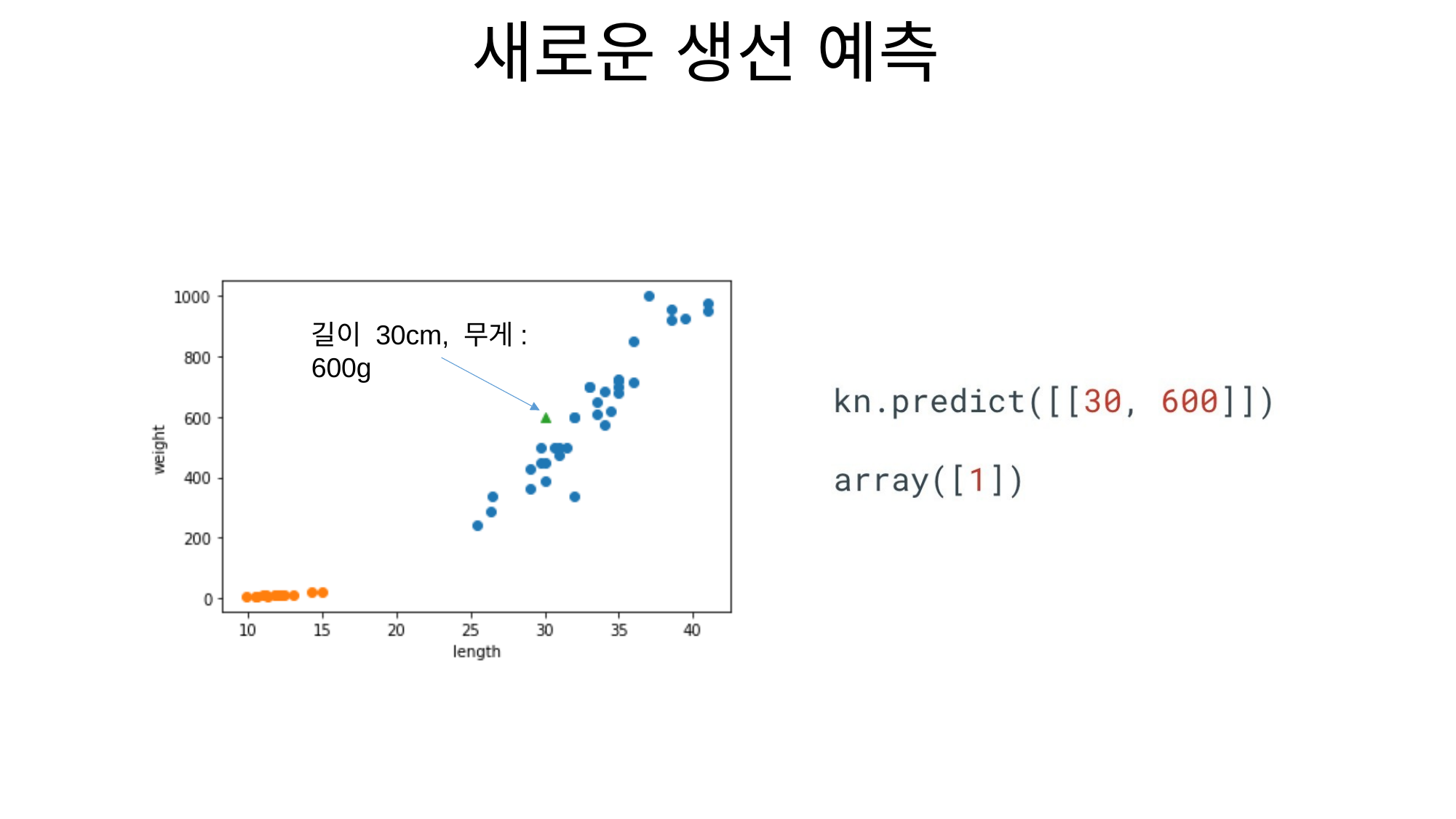

# 새로운 생선 예측

길이 30cm, 무게: 600g